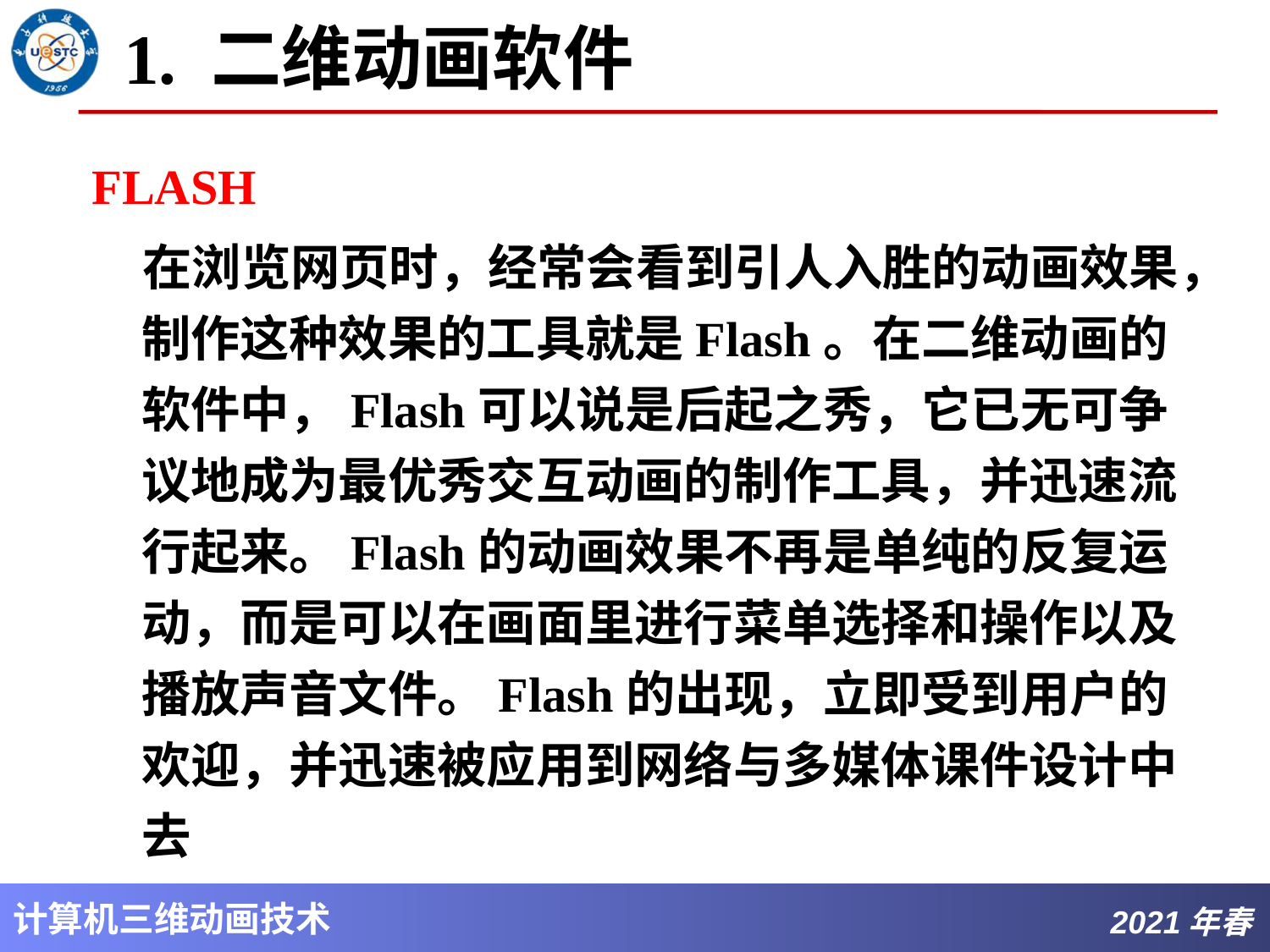

# 1. 二维动画软件
FLASH
在浏览网页时，经常会看到引人入胜的动画效果，制作这种效果的工具就是Flash。在二维动画的软件中，Flash可以说是后起之秀，它已无可争议地成为最优秀交互动画的制作工具，并迅速流行起来。Flash的动画效果不再是单纯的反复运动，而是可以在画面里进行菜单选择和操作以及播放声音文件。Flash的出现，立即受到用户的欢迎，并迅速被应用到网络与多媒体课件设计中去